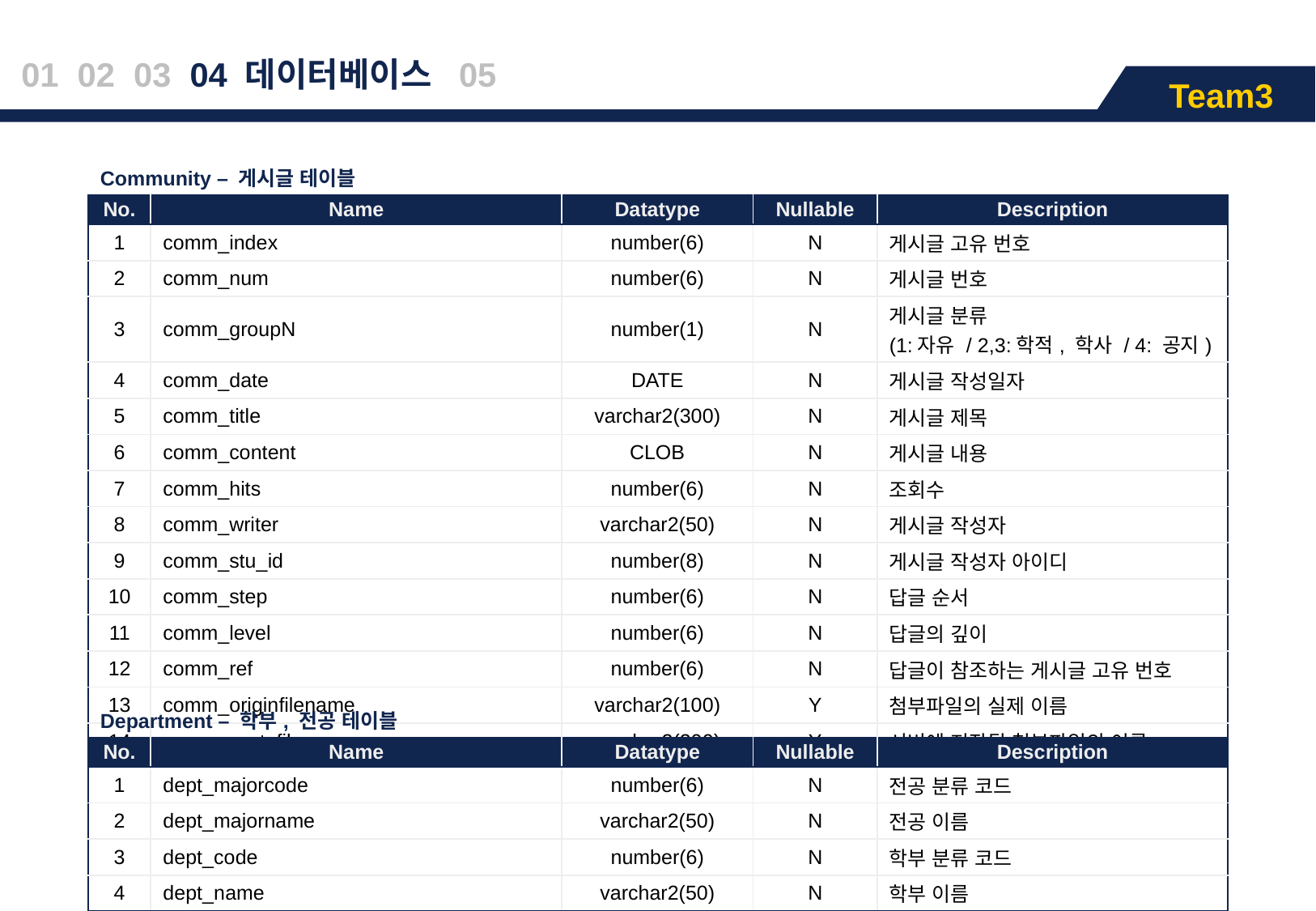

01  02  03  04 데이터베이스  05

Team3

| Community – 게시글 테이블 |  |  |  |  |
| --- | --- | --- | --- | --- |
| No. | Name | Datatype | Nullable | Description |
| 1 | comm\_index | number(6) | N | 게시글 고유 번호 |
| 2 | comm\_num | number(6) | N | 게시글 번호 |
| 3 | comm\_groupN | number(1) | N | 게시글 분류 (1:자유 / 2,3:학적, 학사 / 4: 공지) |
| 4 | comm\_date | DATE | N | 게시글 작성일자 |
| 5 | comm\_title | varchar2(300) | N | 게시글 제목 |
| 6 | comm\_content | CLOB | N | 게시글 내용 |
| 7 | comm\_hits | number(6) | N | 조회수 |
| 8 | comm\_writer | varchar2(50) | N | 게시글 작성자 |
| 9 | comm\_stu\_id | number(8) | N | 게시글 작성자 아이디 |
| 10 | comm\_step | number(6) | N | 답글 순서 |
| 11 | comm\_level | number(6) | N | 답글의 깊이 |
| 12 | comm\_ref | number(6) | N | 답글이 참조하는 게시글 고유 번호 |
| 13 | comm\_originfilename | varchar2(100) | Y | 첨부파일의 실제 이름 |
| 14 | comm\_systefilename | varchar2(200) | Y | 서버에 저장될 첨부파일의 이름 |
| Department – 학부, 전공 테이블 |  |  |  |  |
| --- | --- | --- | --- | --- |
| No. | Name | Datatype | Nullable | Description |
| 1 | dept\_majorcode | number(6) | N | 전공 분류 코드 |
| 2 | dept\_majorname | varchar2(50) | N | 전공 이름 |
| 3 | dept\_code | number(6) | N | 학부 분류 코드 |
| 4 | dept\_name | varchar2(50) | N | 학부 이름 |